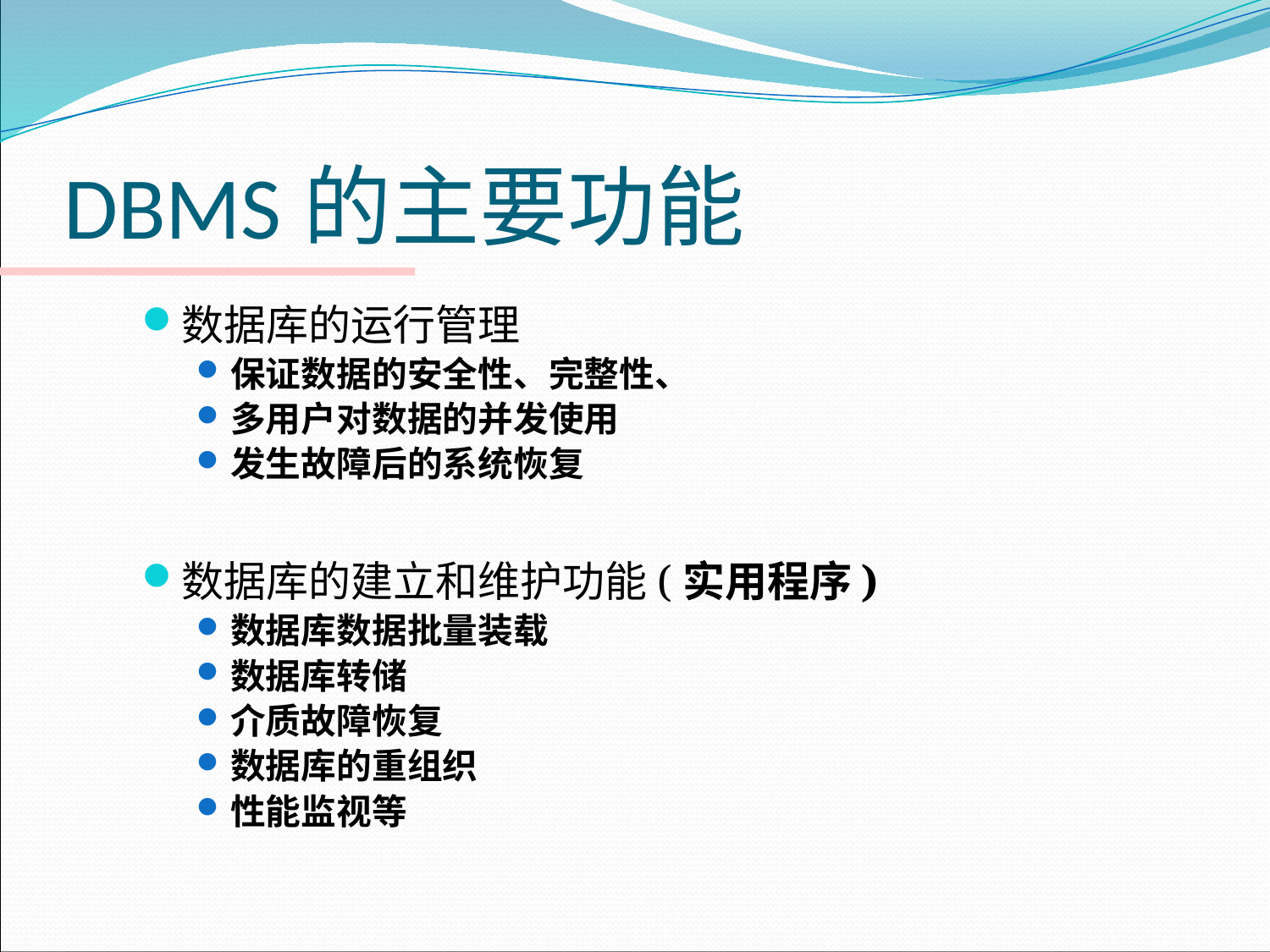

# DBMS的主要功能
数据库的运行管理
保证数据的安全性、完整性、
多用户对数据的并发使用
发生故障后的系统恢复

数据库的建立和维护功能(实用程序)
数据库数据批量装载
数据库转储
介质故障恢复
数据库的重组织
性能监视等
22